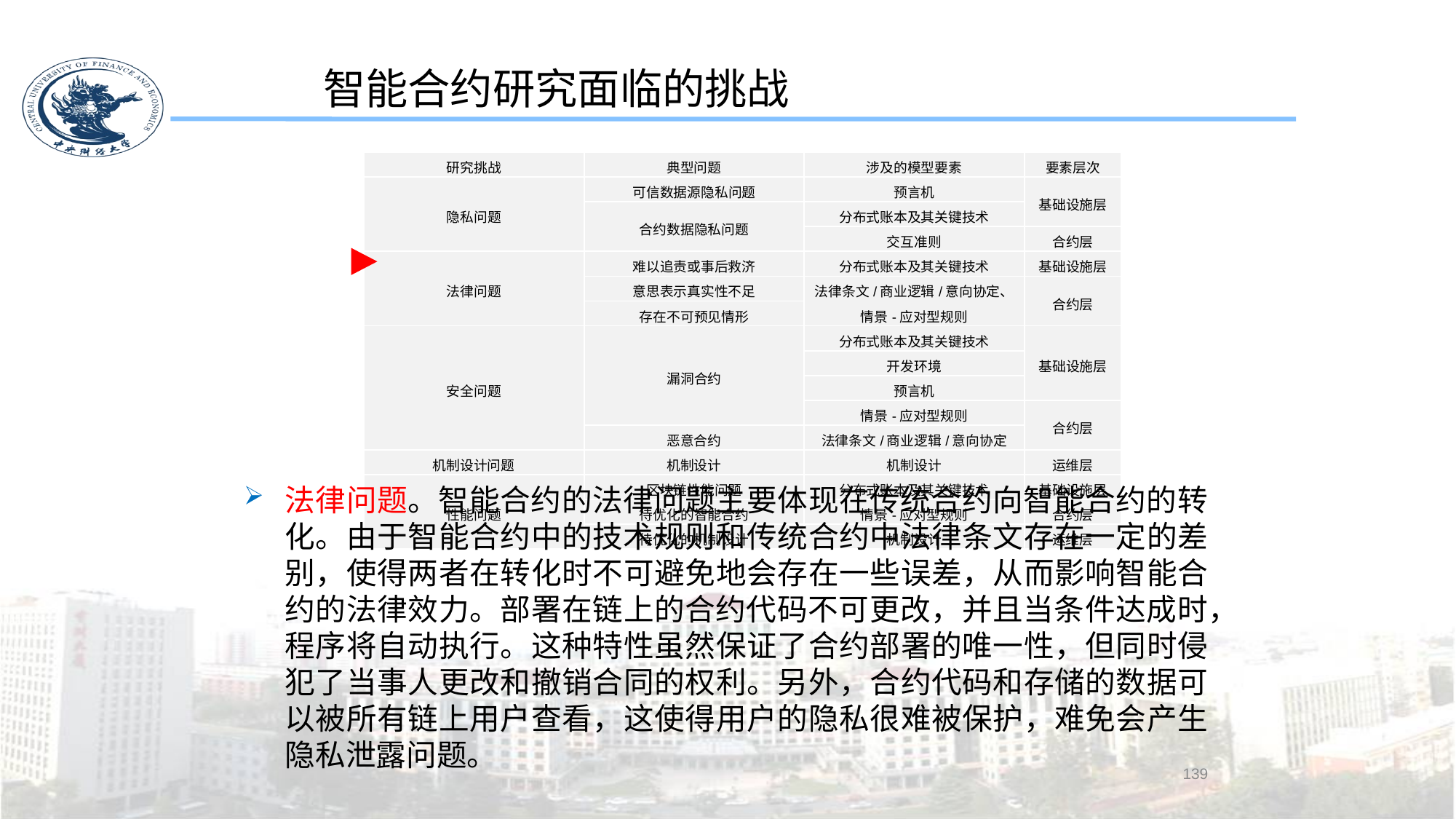

智能合约研究面临的挑战
| 研究挑战 | 典型问题 | 涉及的模型要素 | 要素层次 |
| --- | --- | --- | --- |
| 隐私问题 | 可信数据源隐私问题 | 预言机 | 基础设施层 |
|  | 合约数据隐私问题 | 分布式账本及其关键技术 |  |
|  |  | 交互准则 | 合约层 |
| 法律问题 | 难以追责或事后救济 | 分布式账本及其关键技术 | 基础设施层 |
|  | 意思表示真实性不足 | 法律条文/商业逻辑/意向协定、情景-应对型规则 | 合约层 |
|  | 存在不可预见情形 |  |  |
| 安全问题 | 漏洞合约 | 分布式账本及其关键技术 | 基础设施层 |
|  |  | 开发环境 |  |
|  |  | 预言机 |  |
|  |  | 情景-应对型规则 | 合约层 |
|  | 恶意合约 | 法律条文/商业逻辑/意向协定 |  |
| 机制设计问题 | 机制设计 | 机制设计 | 运维层 |
| 性能问题 | 区块链性能问题 | 分布式账本及其关键技术 | 基础设施层 |
|  | 待优化的智能合约 | 情景-应对型规则 | 合约层 |
|  | 待优化的机制设计 | 机制设计 | 运维层 |

法律问题。智能合约的法律问题主要体现在传统合约向智能合约的转化。由于智能合约中的技术规则和传统合约中法律条文存在一定的差别，使得两者在转化时不可避免地会存在一些误差，从而影响智能合约的法律效力。部署在链上的合约代码不可更改，并且当条件达成时，程序将自动执行。这种特性虽然保证了合约部署的唯一性，但同时侵犯了当事人更改和撤销合同的权利。另外，合约代码和存储的数据可以被所有链上用户查看，这使得用户的隐私很难被保护，难免会产生隐私泄露问题。
139